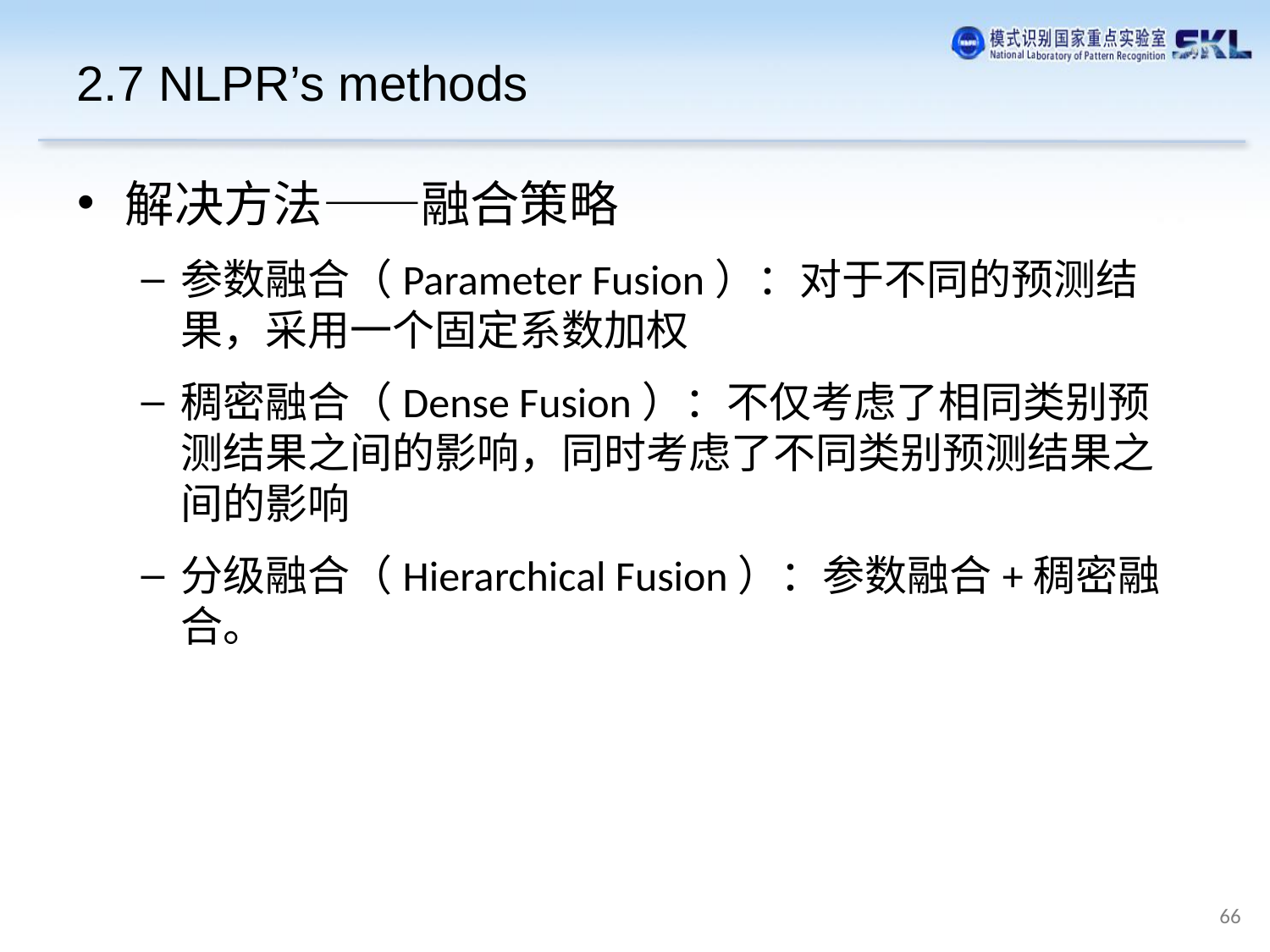

2.7 NLPR’s methods
解决方法——融合策略
参数融合（Parameter Fusion）：对于不同的预测结果，采用一个固定系数加权
稠密融合（Dense Fusion）：不仅考虑了相同类别预测结果之间的影响，同时考虑了不同类别预测结果之间的影响
分级融合（Hierarchical Fusion）：参数融合+稠密融合。

66